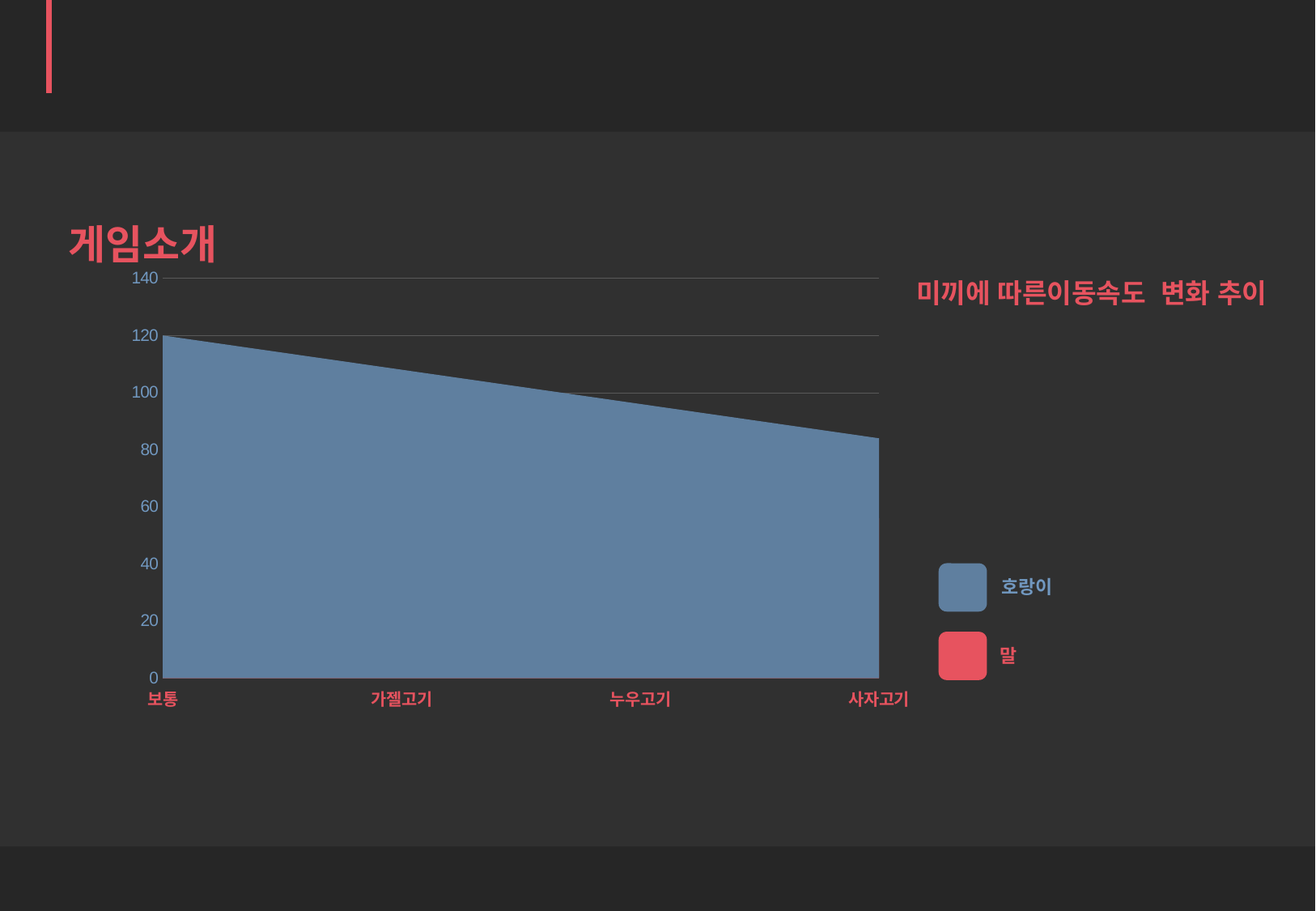

Golden Beach

STEP2.
게임소개

### Chart

| Category | 호랑이 | 말 |
|---|---|---|
| 보통 | 120.0 | 80.0 |
| 가젤고기 | 108.0 | 72.0 |
| 누우고기 | 96.0 | 64.0 |
| 사자고기 | 84.0 | 56.0 |
미끼에 따른이동속도  변화 추이
기타 이동속도 저하 이외에 체력
저하 효과도 적용

동물에 따라 전략적인 미끼사용!!

호랑이

말